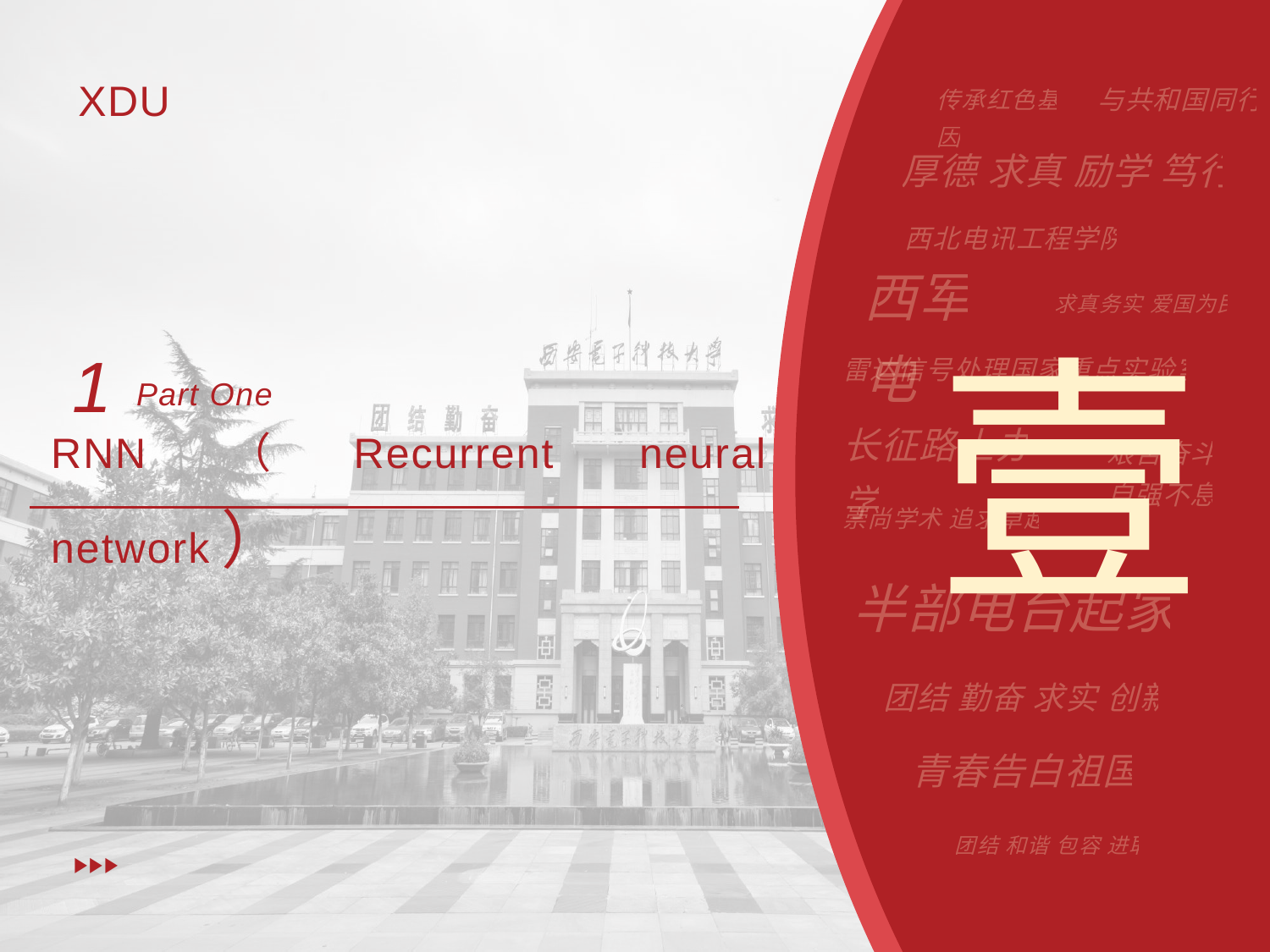

1
Part One

壹
RNN（Recurrent neural network）